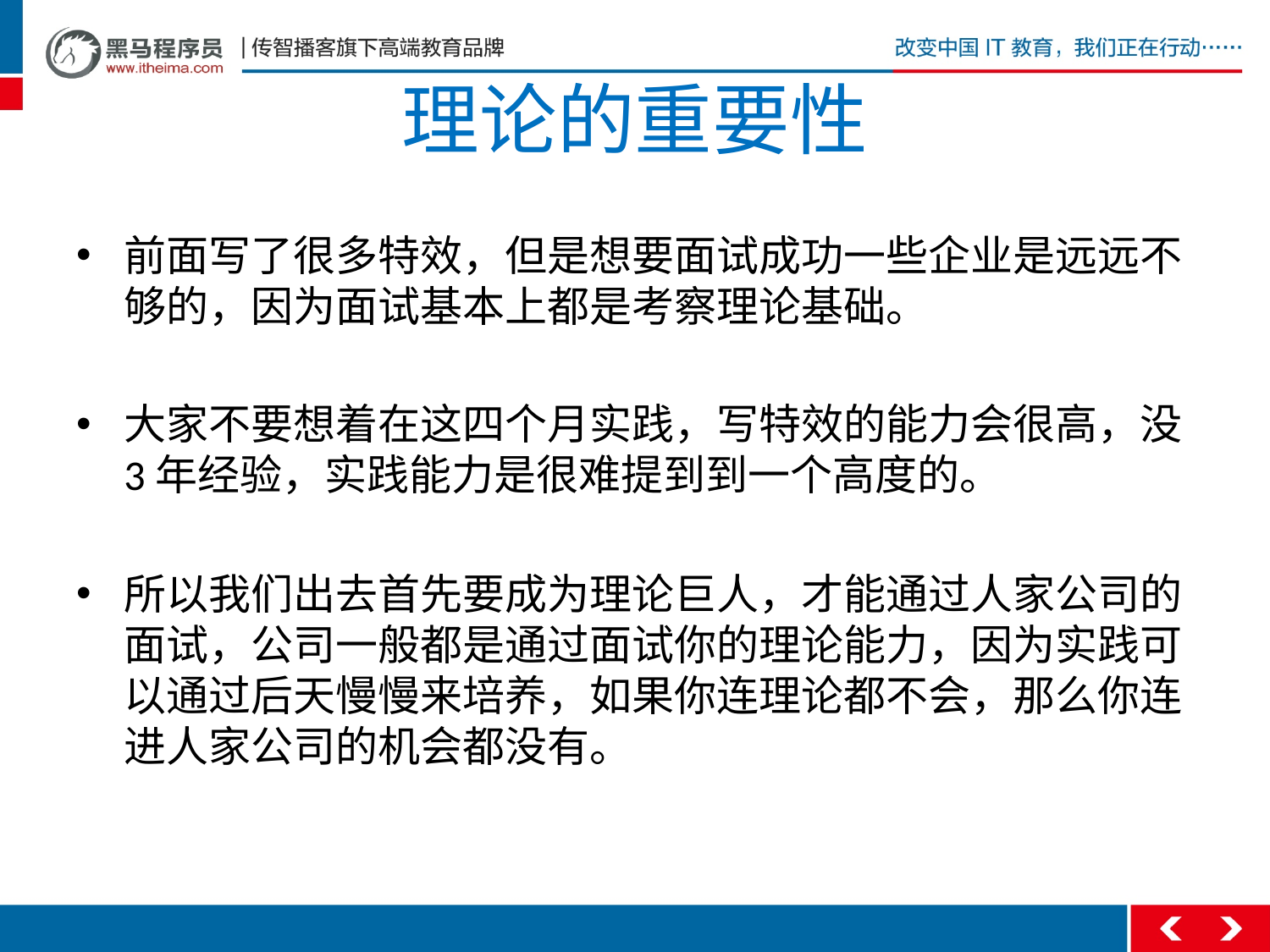

# 理论的重要性
前面写了很多特效，但是想要面试成功一些企业是远远不够的，因为面试基本上都是考察理论基础。

大家不要想着在这四个月实践，写特效的能力会很高，没3年经验，实践能力是很难提到到一个高度的。

所以我们出去首先要成为理论巨人，才能通过人家公司的面试，公司一般都是通过面试你的理论能力，因为实践可以通过后天慢慢来培养，如果你连理论都不会，那么你连进人家公司的机会都没有。